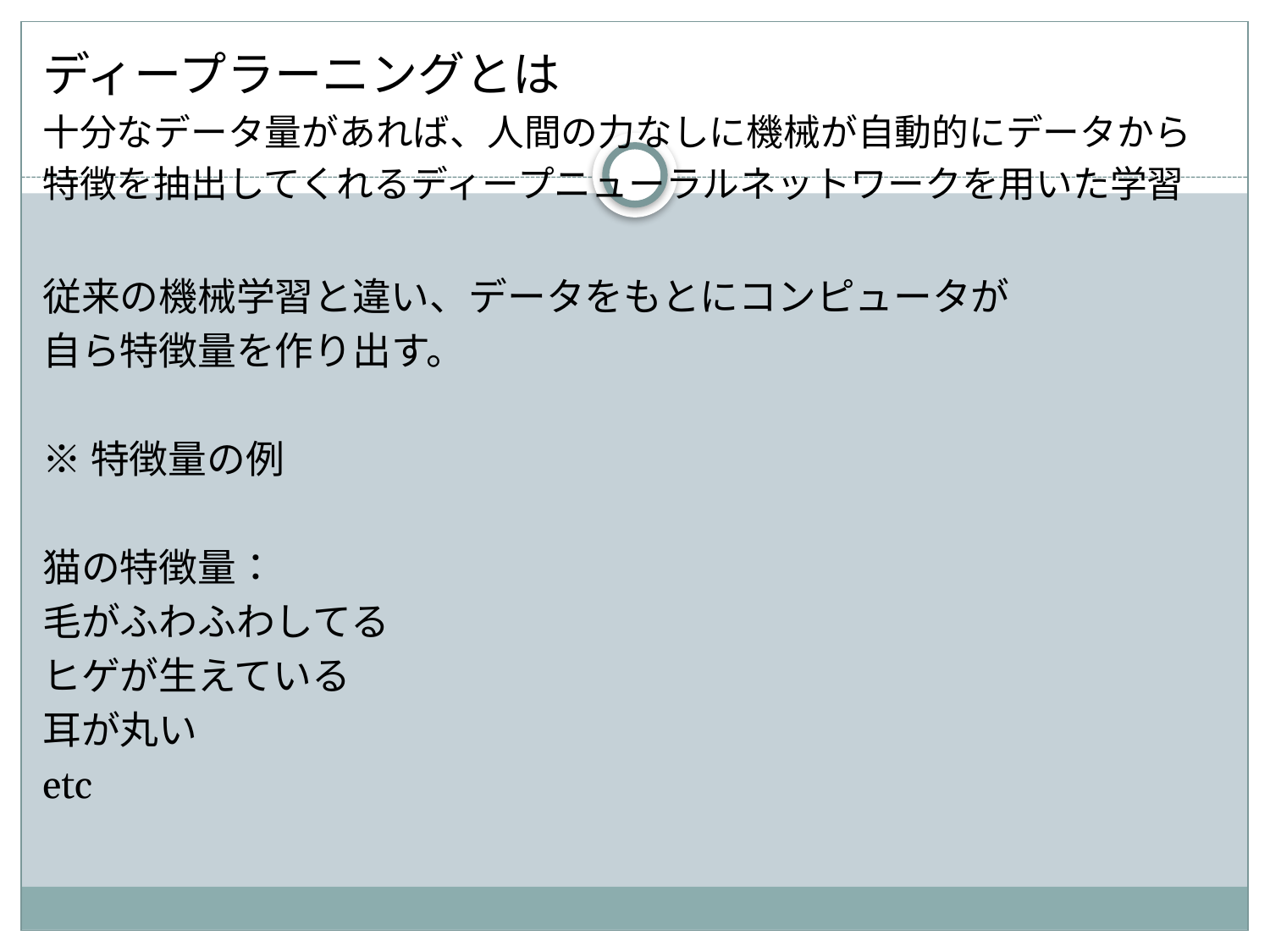

ディープラーニングとは
十分なデータ量があれば、人間の力なしに機械が自動的にデータから
特徴を抽出してくれるディープニューラルネットワークを用いた学習

従来の機械学習と違い、データをもとにコンピュータが
自ら特徴量を作り出す。

※特徴量の例

猫の特徴量：
毛がふわふわしてる
ヒゲが生えている
耳が丸い
etc

#